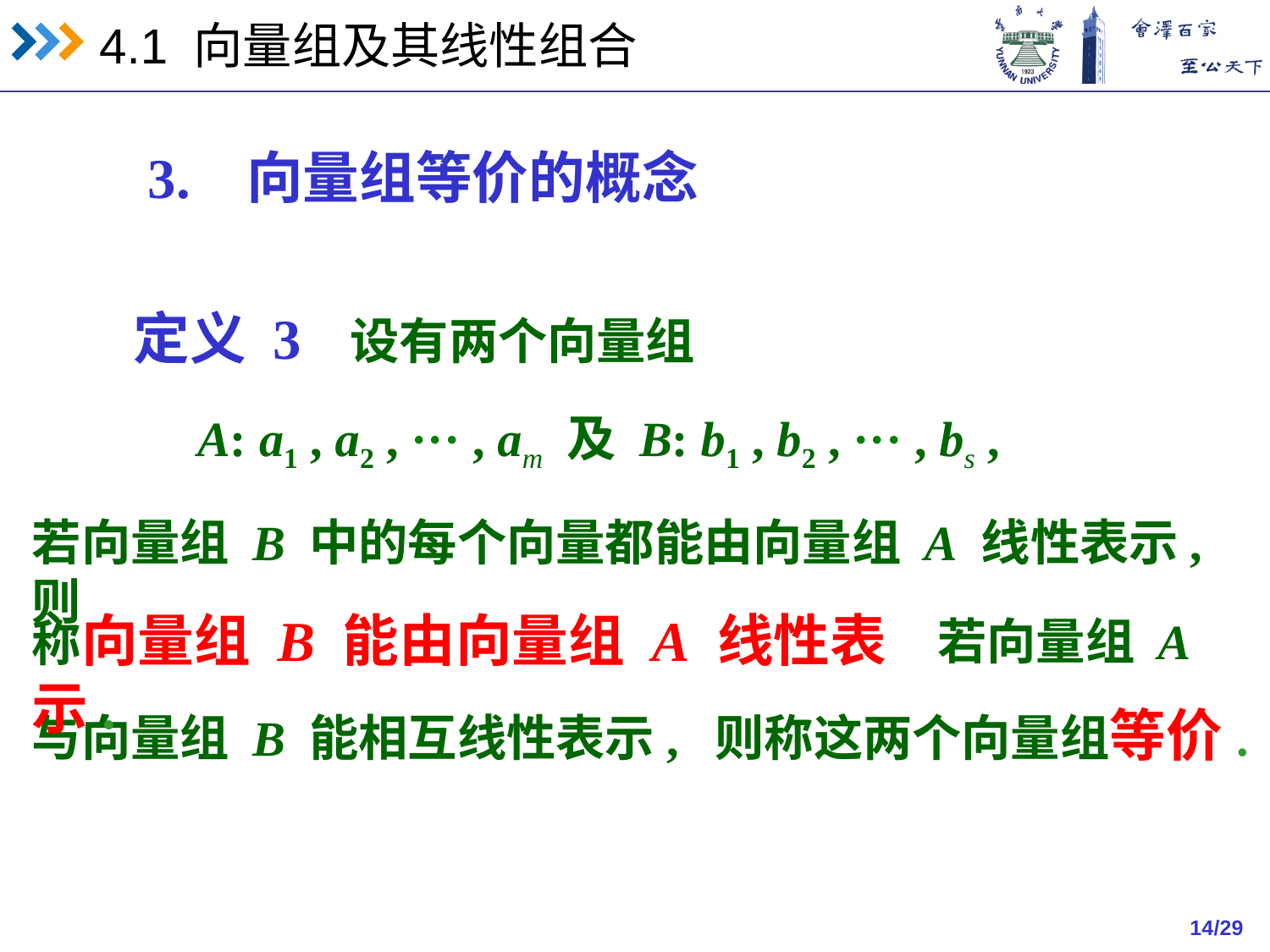

3.   向量组等价的概念
定义 3   设有两个向量组
A: a1 , a2 , ··· , am 及 B: b1 , b2 , ··· , bs ,
若向量组 B 中的每个向量都能由向量组 A 线性表示, 则
称向量组 B 能由向量组 A 线性表示.
若向量组 A
与向量组 B 能相互线性表示,  则称这两个向量组等价.